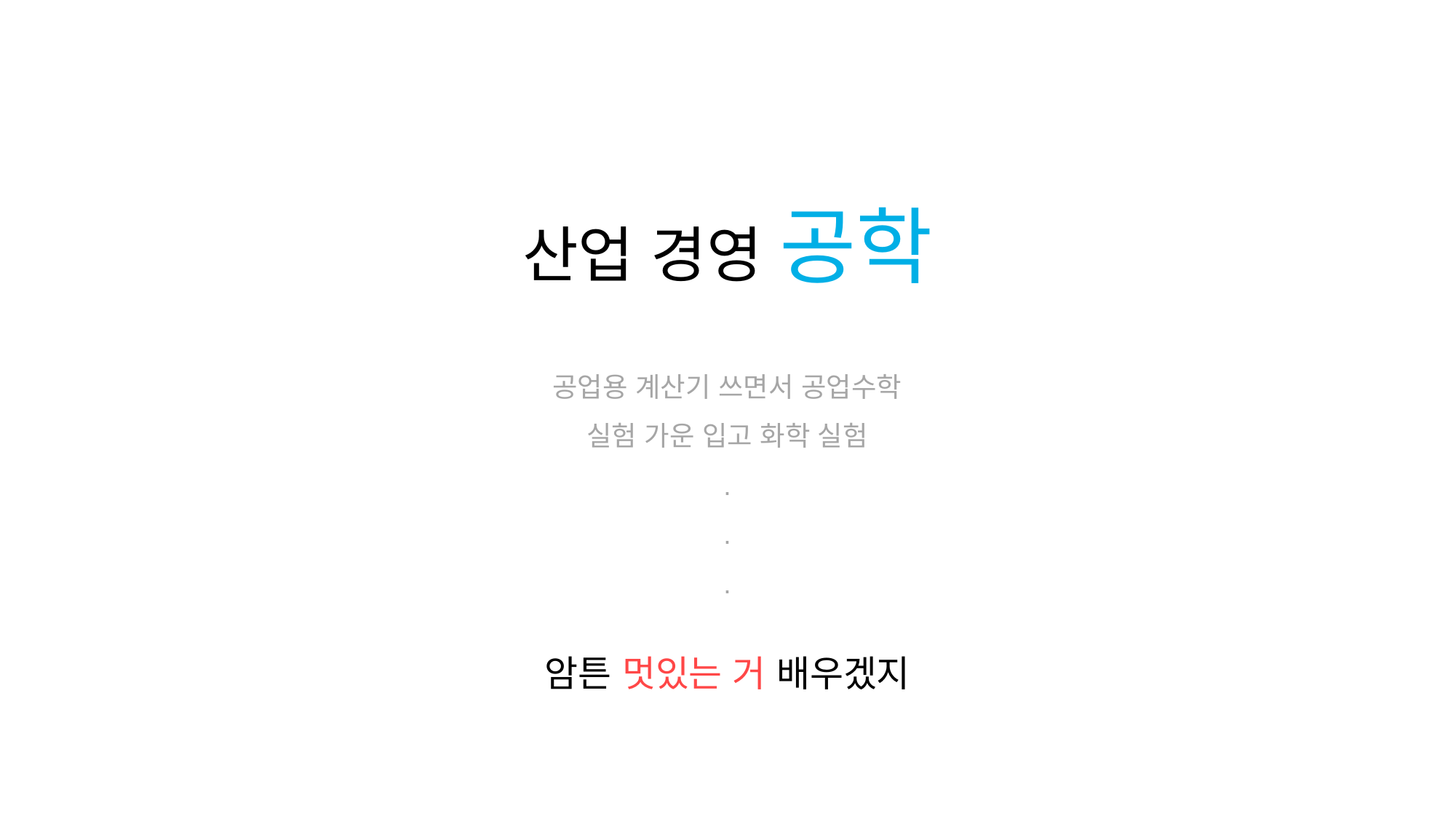

산업 경영 공학
공업용 계산기 쓰면서 공업수학
실험 가운 입고 화학 실험
.
.
.
암튼 멋있는 거 배우겠지